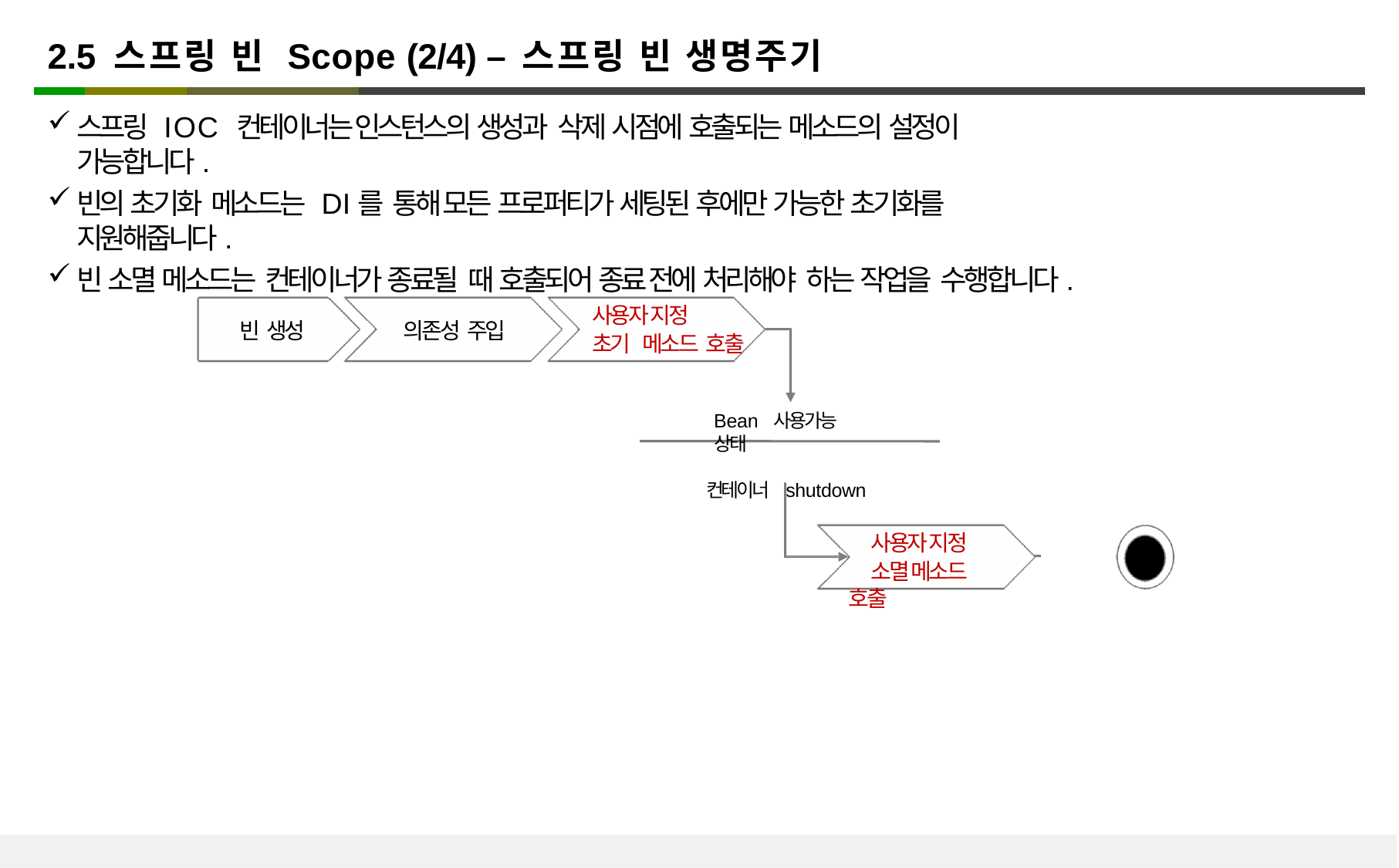

# 2.5 스프링 빈 Scope (2/4) – 스프링 빈 생명주기
스프링 IOC 컨테이너는 인스턴스의 생성과  삭제 시점에 호출되는  메소드의  설정이 가능합니다.
빈의 초기화 메소드는  DI를 통해 모든 프로퍼티가 세팅된 후에만  가능한  초기화를 지원해줍니다.
빈 소멸 메소드는 컨테이너가 종료될  때 호출되어 종료 전에 처리해야  하는 작업을 수행합니다.

사용자 지정
초기   메소드 호출
빈 생성
의존성 주입

Bean  사용가능   상태

컨테이너   shutdown

사용자 지정
소멸 메소드 호출